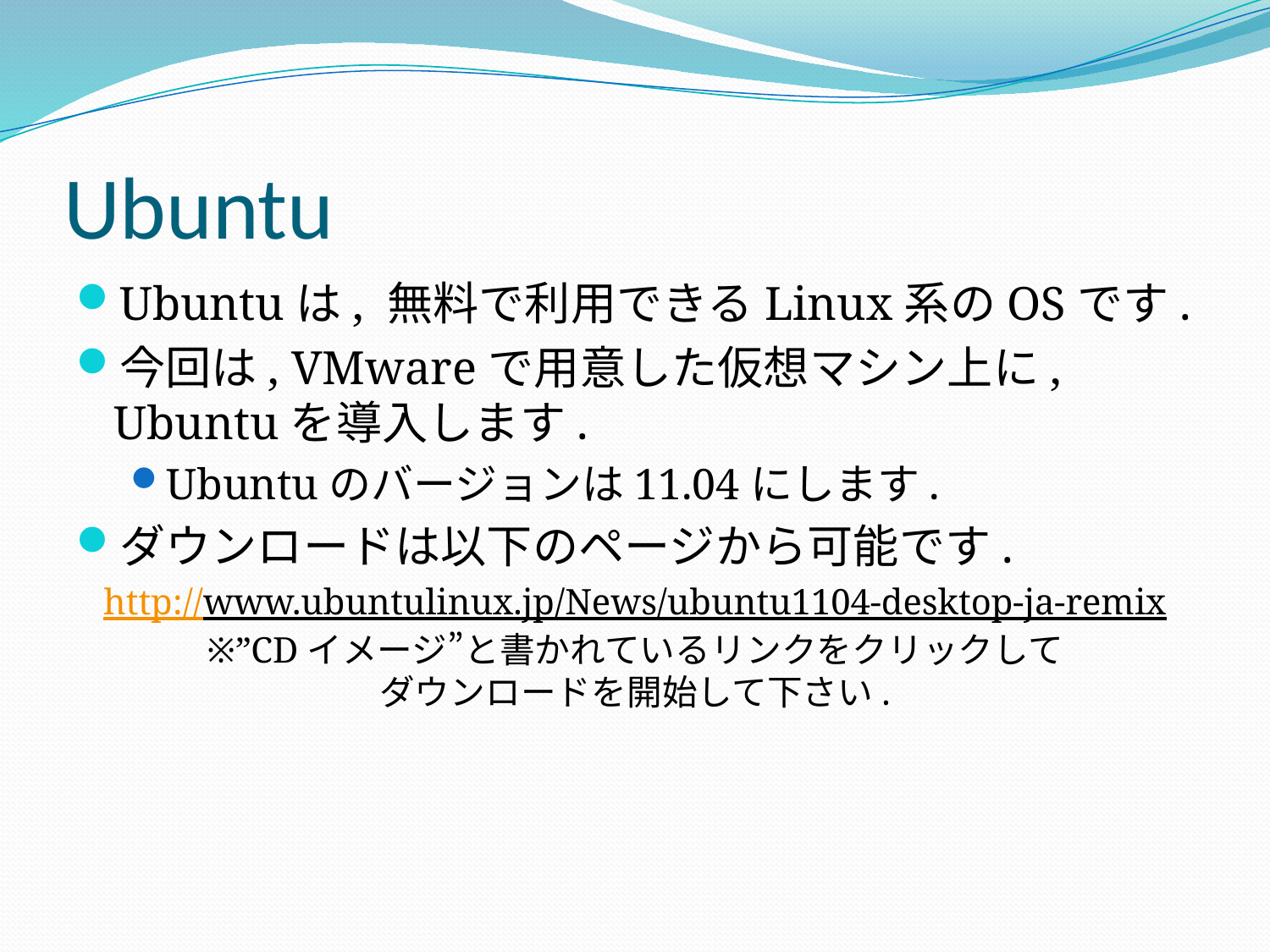

# Ubuntu
Ubuntuは, 無料で利用できるLinux系のOSです.
今回は, VMwareで用意した仮想マシン上に, Ubuntuを導入します.
Ubuntuのバージョンは11.04にします.
ダウンロードは以下のページから可能です.
http://www.ubuntulinux.jp/News/ubuntu1104-desktop-ja-remix
※”CDイメージ”と書かれているリンクをクリックして
ダウンロードを開始して下さい.